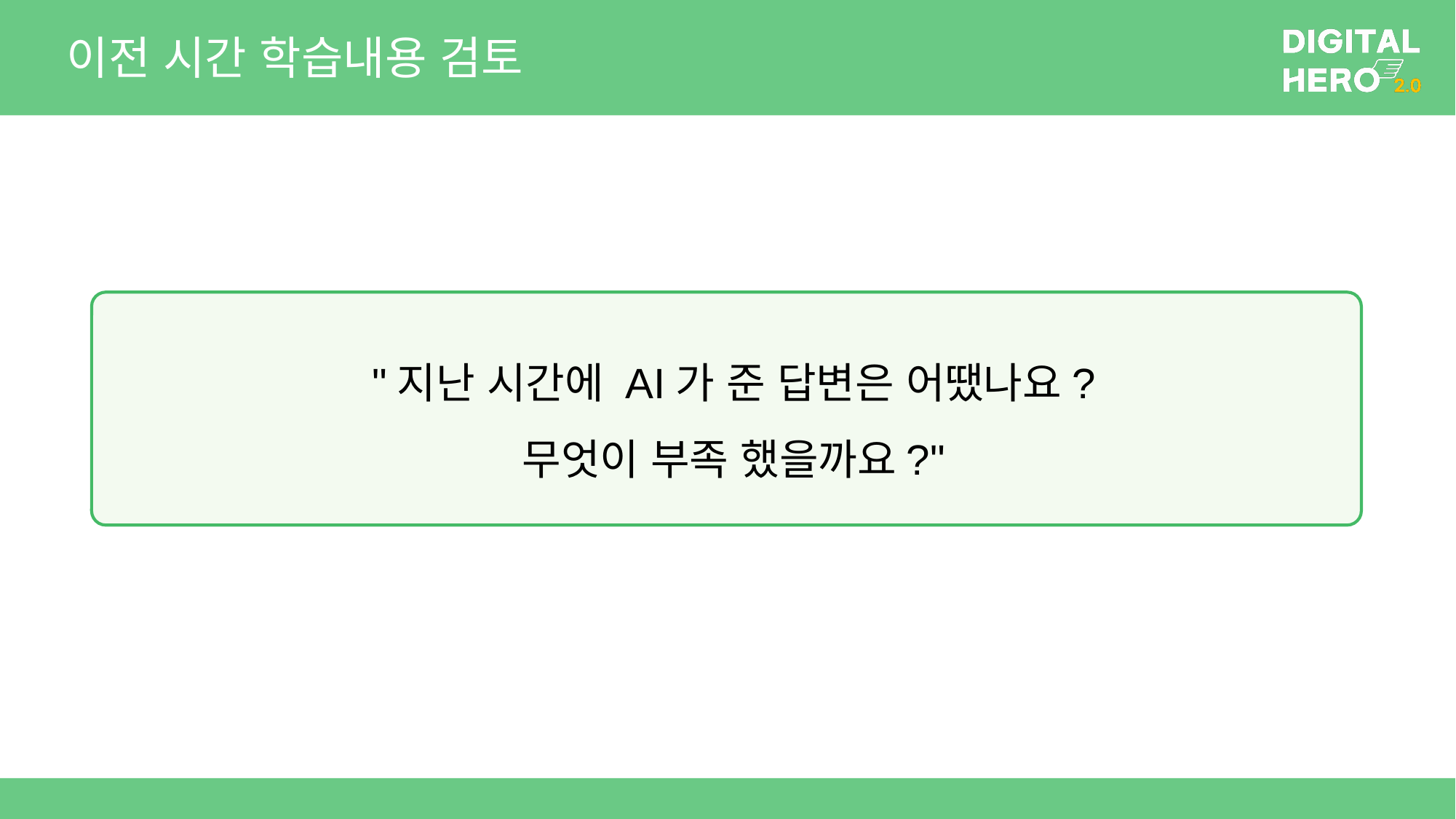

# 이전 시간 학습내용 검토

 "지난 시간에 AI가 준 답변은 어땠나요?
무엇이 부족 했을까요?"